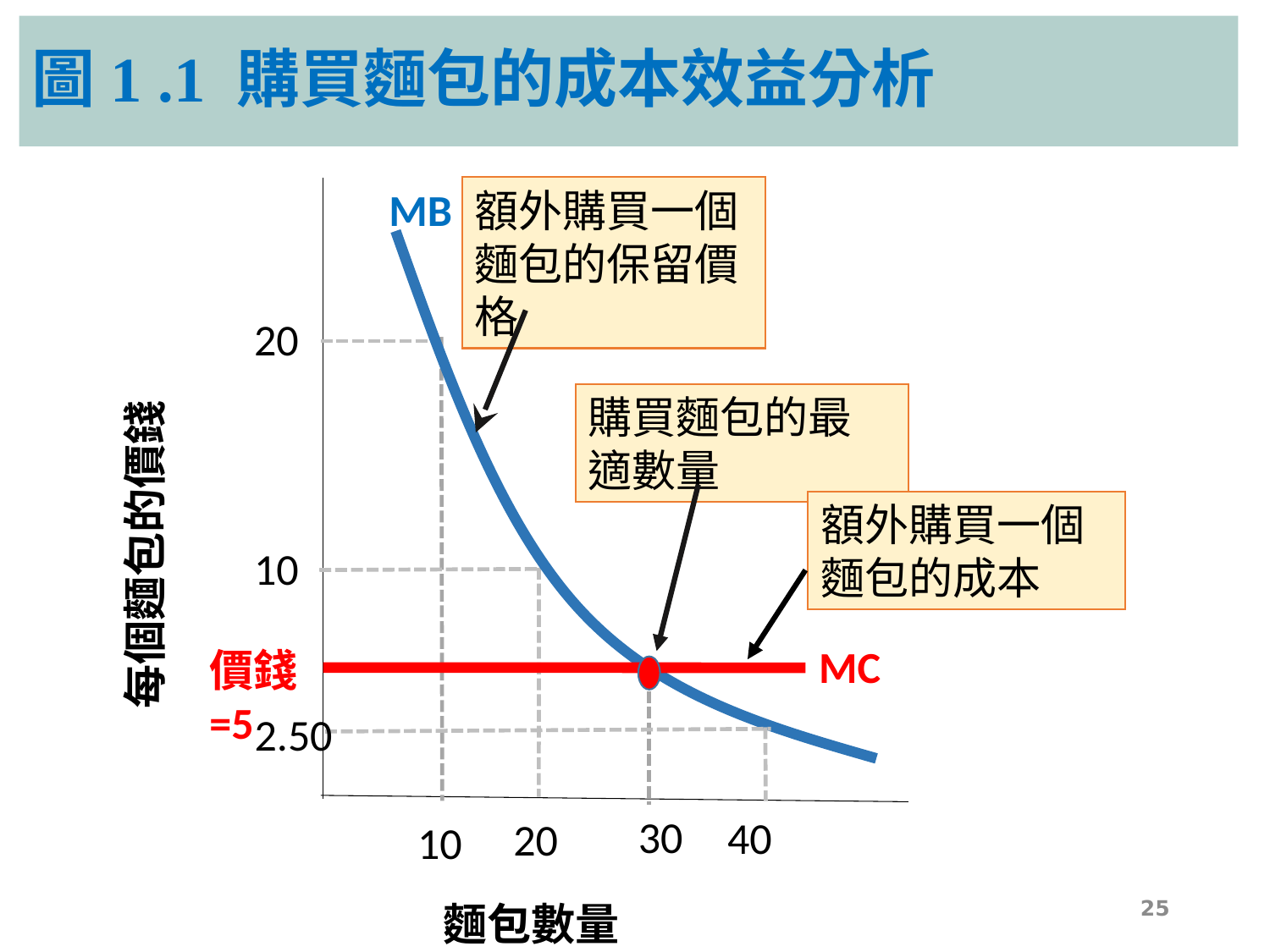

# 圖1 .1 購買麵包的成本效益分析
MB
額外購買一個麵包的保留價格

每個麵包的價錢
20
購買麵包的最適數量
額外購買一個麵包的成本
10
MC
價錢=5

2.50
30
40
20
10
25
麵包數量